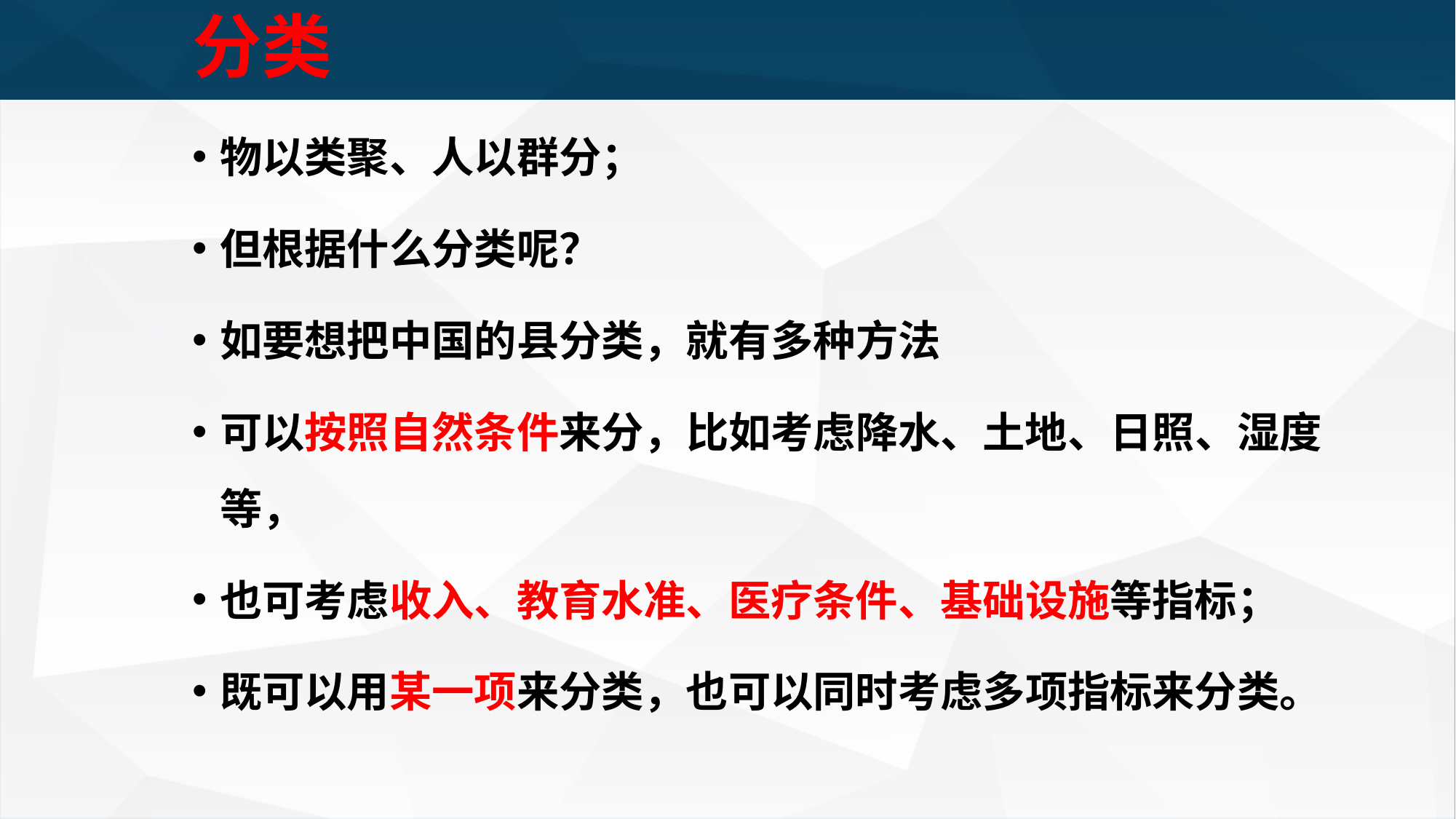

# 分类
物以类聚、人以群分；
但根据什么分类呢？
如要想把中国的县分类，就有多种方法
可以按照自然条件来分，比如考虑降水、土地、日照、湿度等，
也可考虑收入、教育水准、医疗条件、基础设施等指标；
既可以用某一项来分类，也可以同时考虑多项指标来分类。